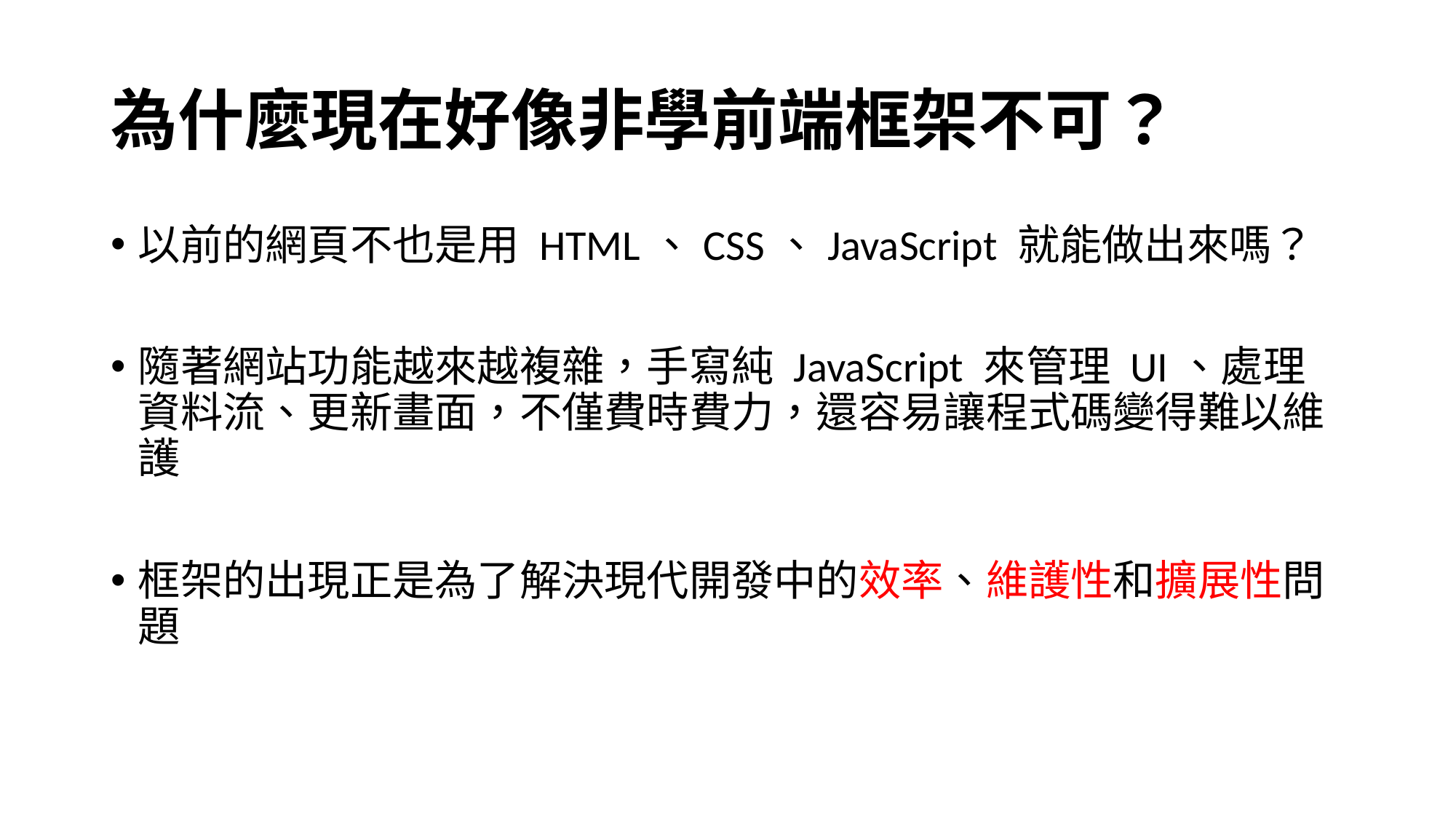

# 為什麼現在好像非學前端框架不可？
以前的網頁不也是用 HTML、CSS、JavaScript 就能做出來嗎？

隨著網站功能越來越複雜，手寫純 JavaScript 來管理 UI、處理資料流、更新畫面，不僅費時費力，還容易讓程式碼變得難以維護

框架的出現正是為了解決現代開發中的效率、維護性和擴展性問題